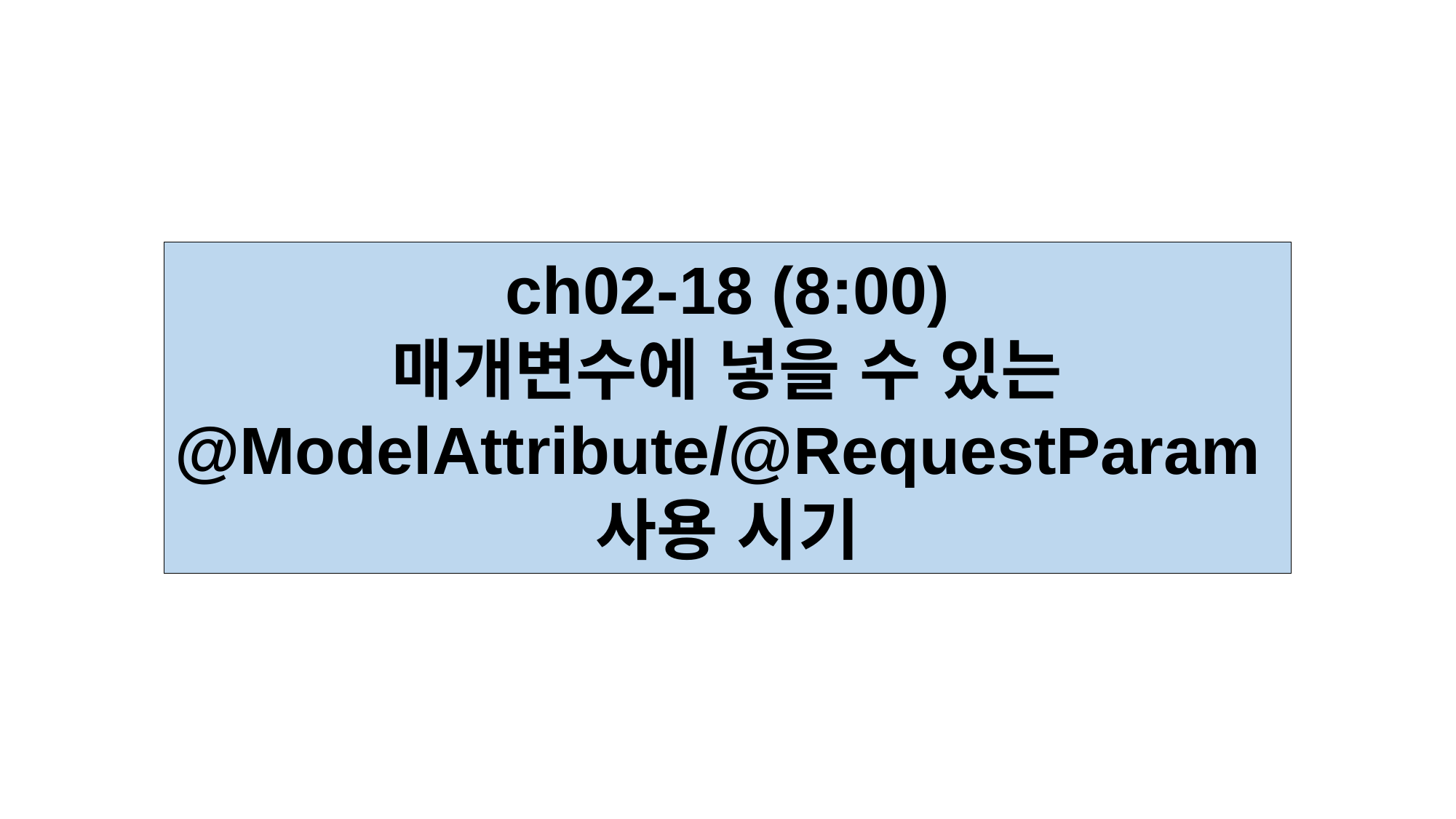

ch02-18 (8:00)
매개변수에 넣을 수 있는
@ModelAttribute/@RequestParam
사용 시기